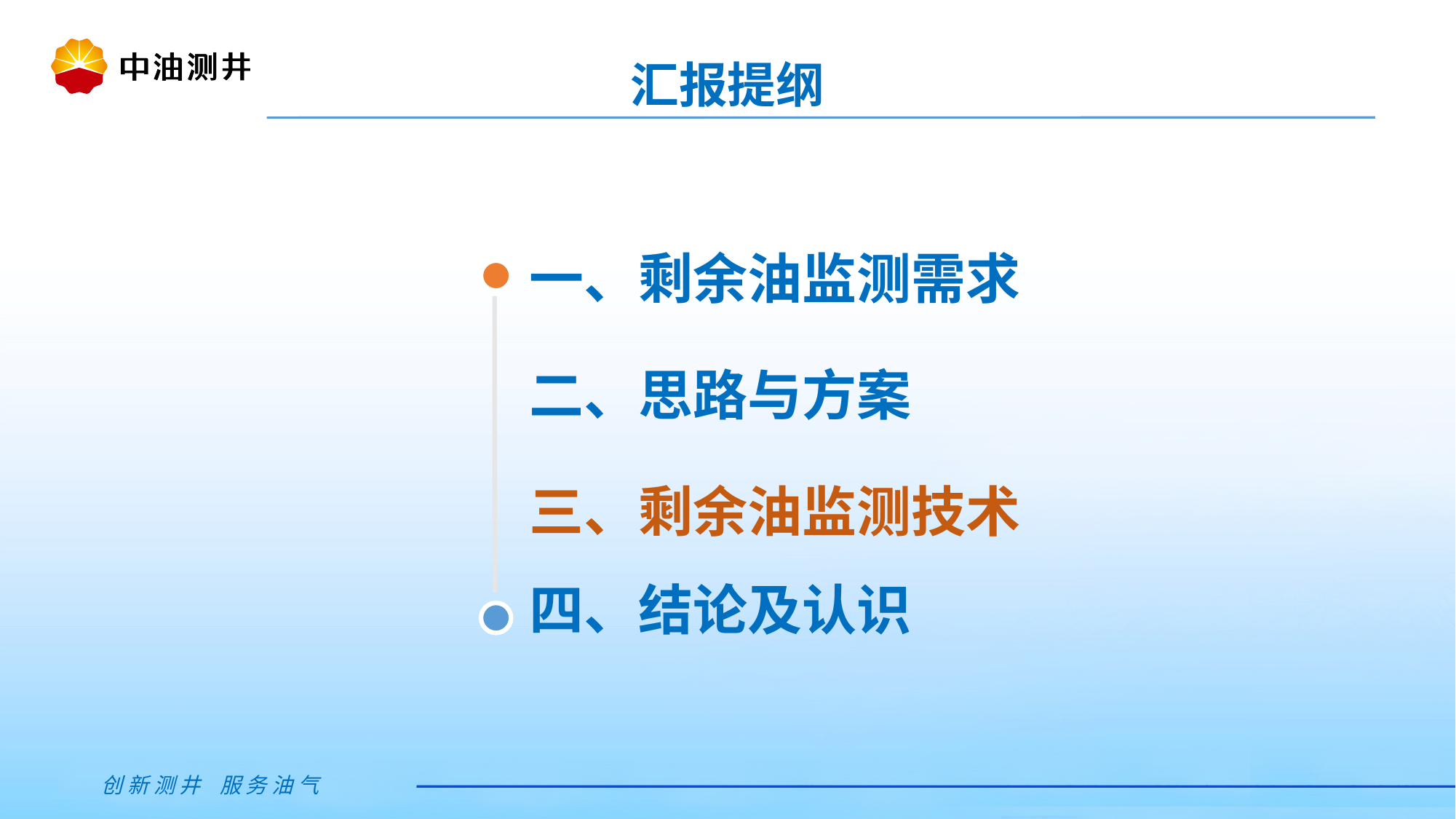

汇报提纲
一、剩余油监测需求
二、思路与方案
三、剩余油监测技术四、结论及认识